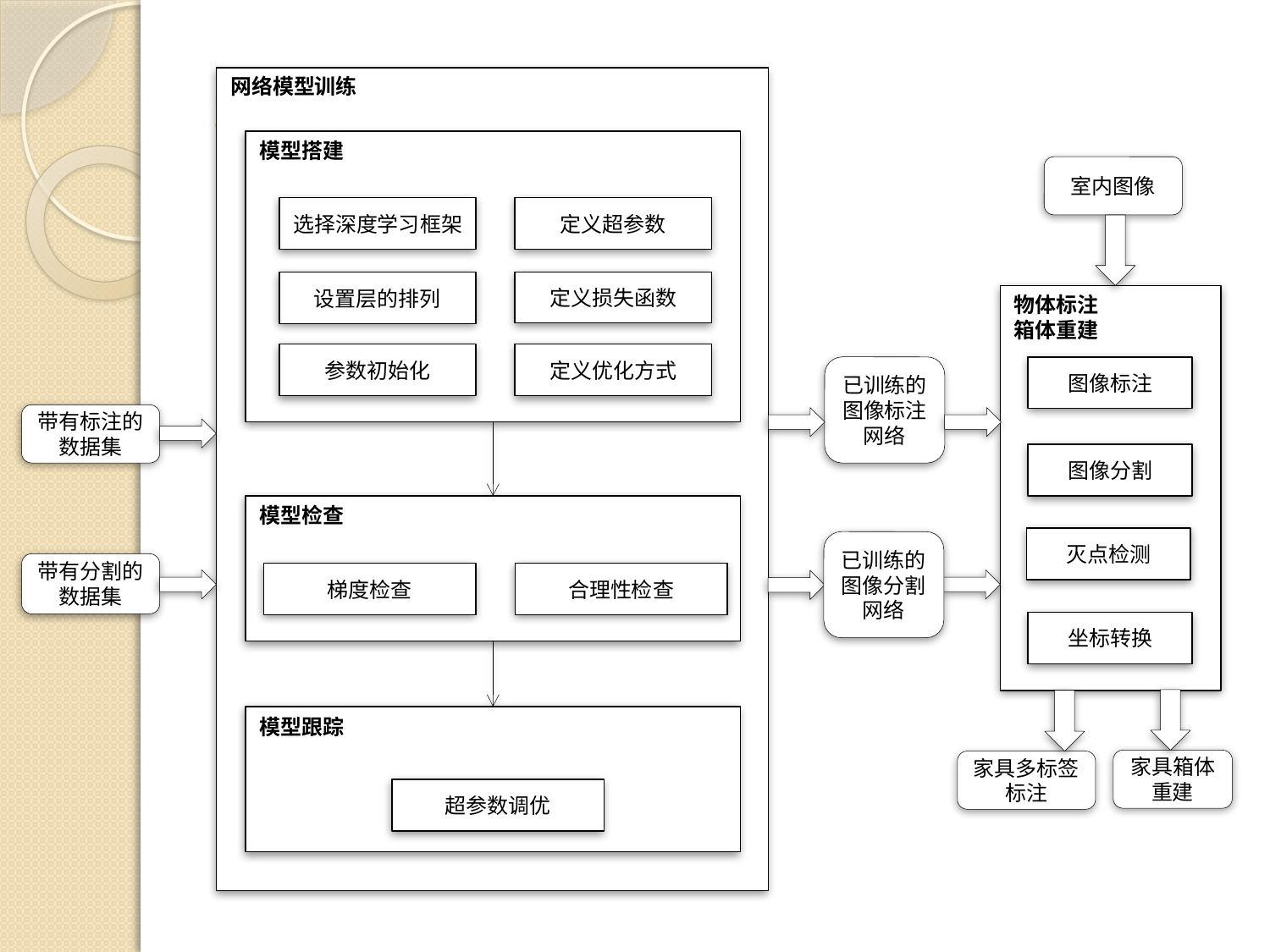

# 技术路线
网络模型训练

模型搭建
室内图像
选择深度学习框架
定义超参数

设置层的排列
定义损失函数
物体标注
箱体重建

参数初始化
定义优化方式
已训练的图像标注网络
图像标注
带有标注的数据集

图像分割
模型检查

灭点检测
已训练的图像分割网络
带有分割的数据集
梯度检查
合理性检查

坐标转换

模型跟踪
家具箱体重建
家具多标签标注
超参数调优